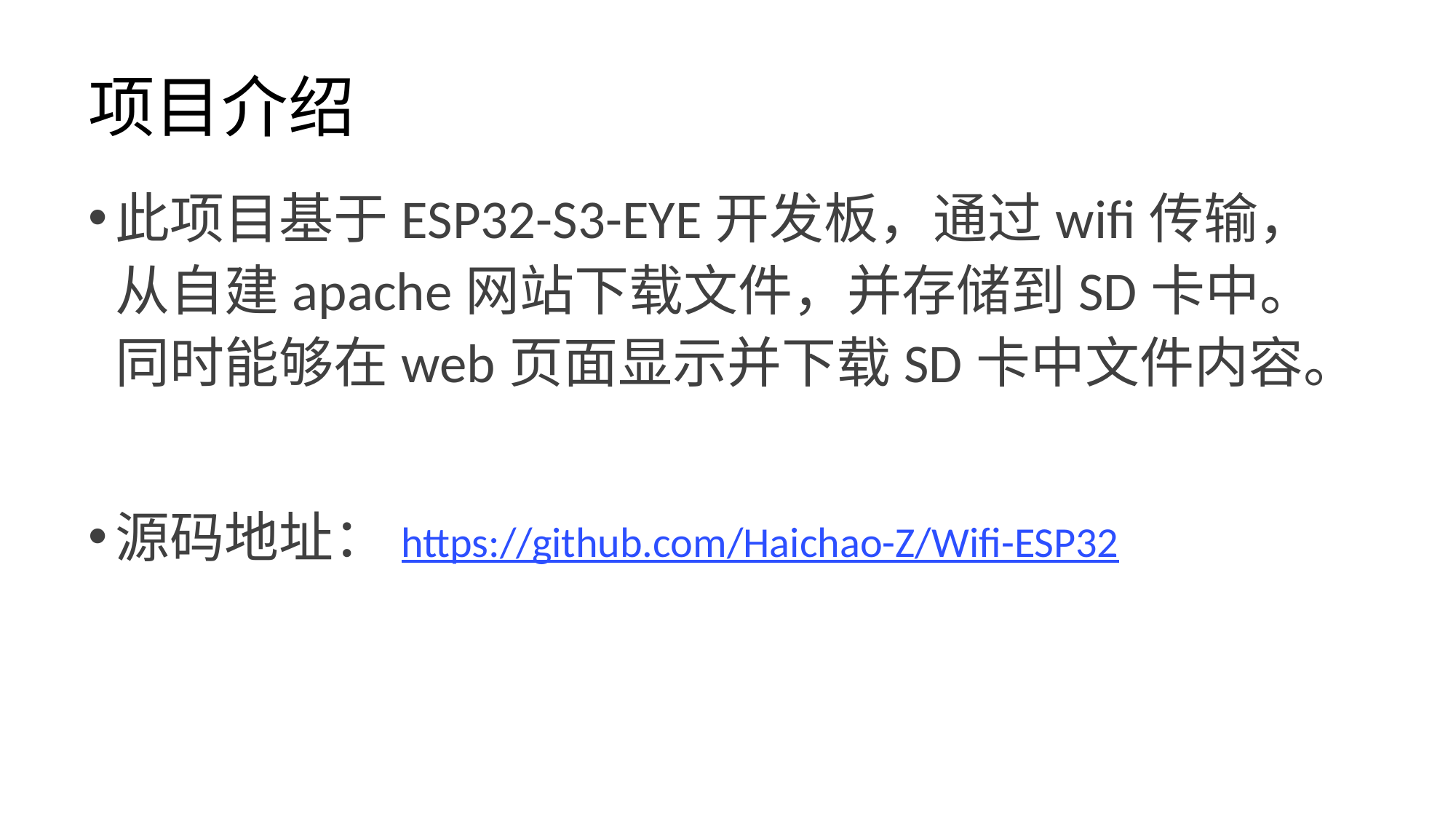

# 项目介绍
此项目基于ESP32-S3-EYE开发板，通过wifi传输，从自建apache网站下载文件，并存储到SD卡中。同时能够在web页面显示并下载SD卡中文件内容。

源码地址：https://github.com/Haichao-Z/Wifi-ESP32